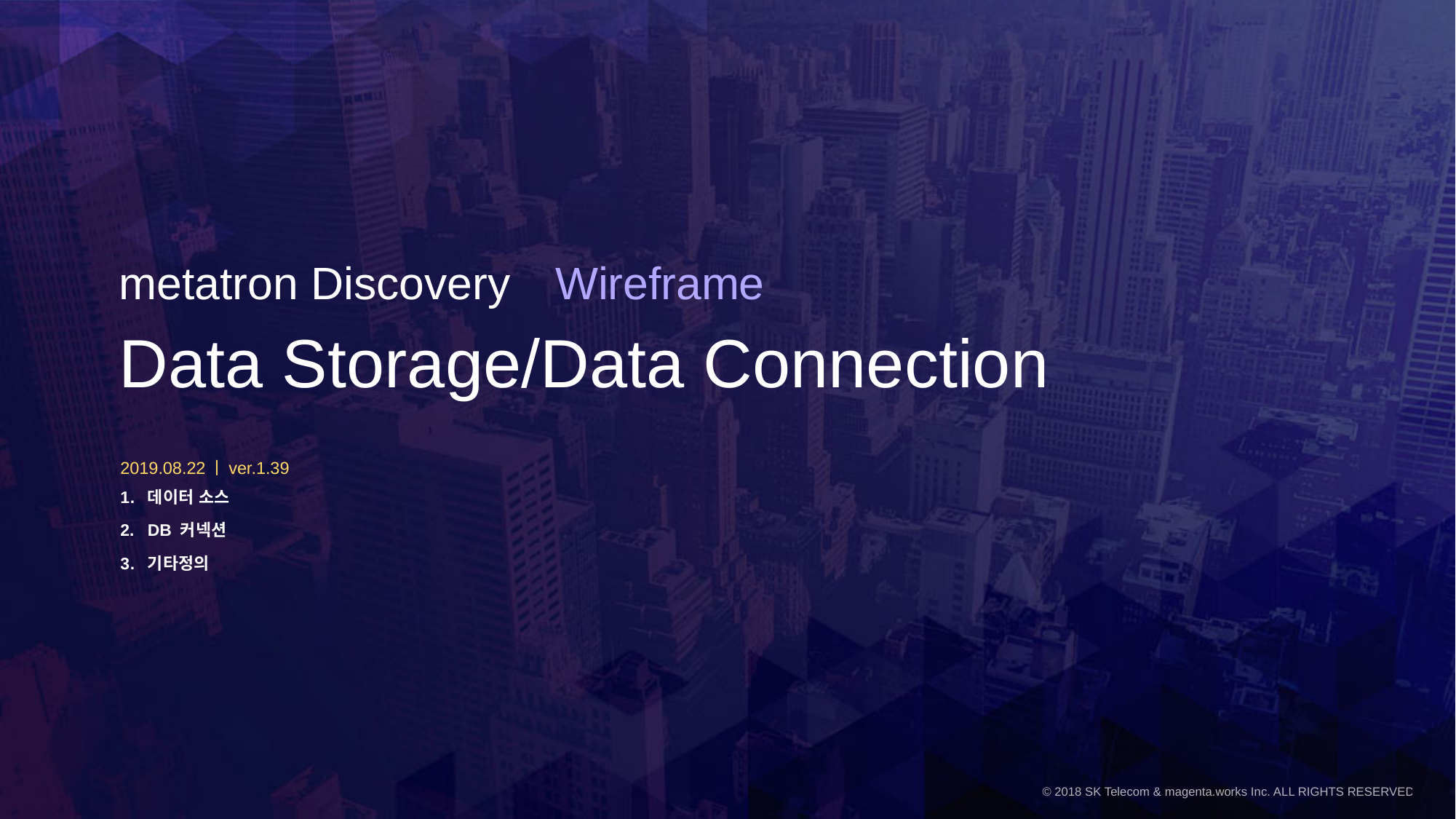

# Data Storage/Data Connection
2019.08.22ㅣver.1.39
데이터 소스
DB 커넥션
기타정의